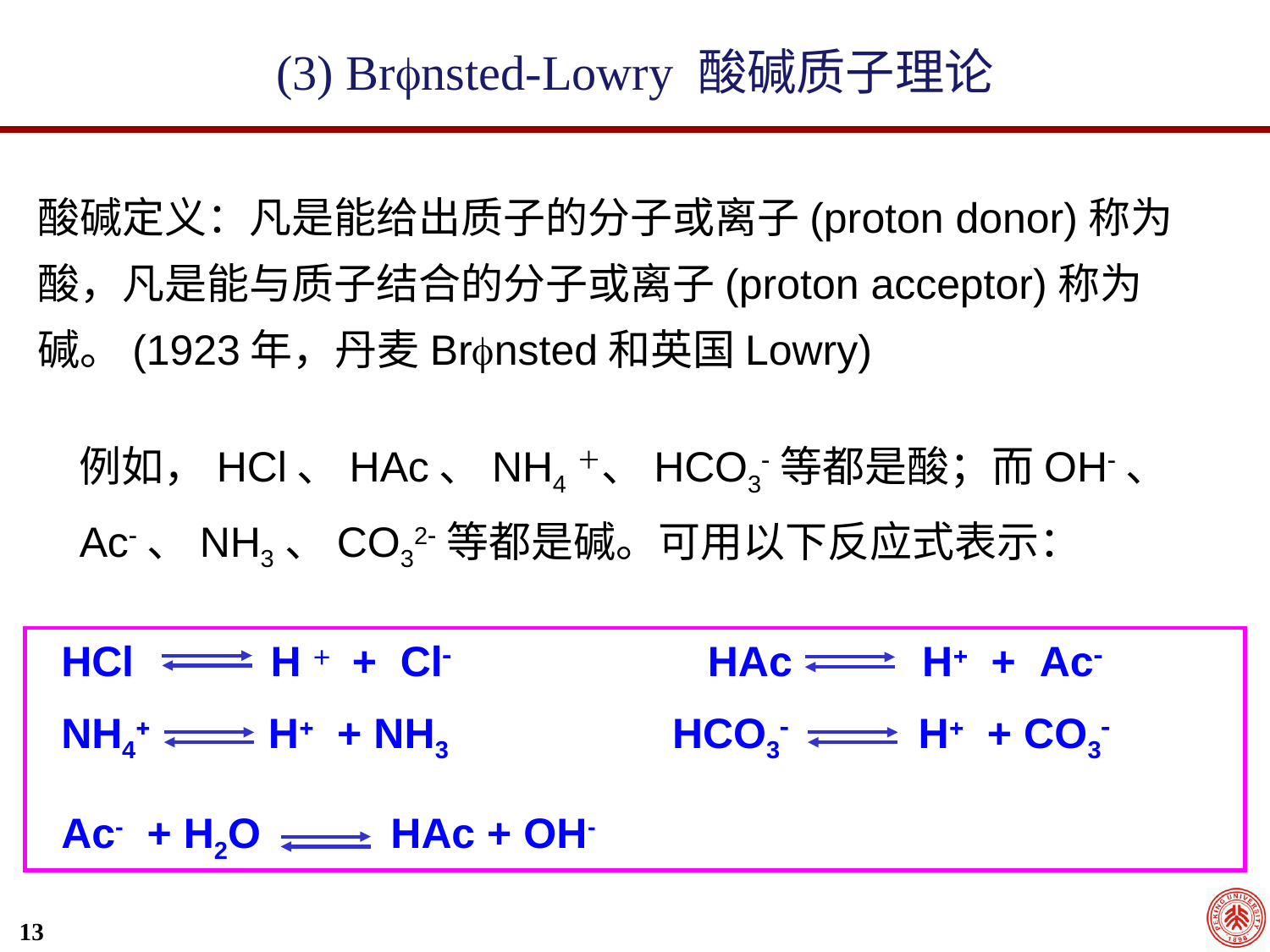

(3) Brφnsted-Lowry 酸碱质子理论

酸碱定义：凡是能给出质子的分子或离子(proton donor)称为酸，凡是能与质子结合的分子或离子(proton acceptor)称为碱。(1923年，丹麦Brφnsted和英国Lowry)
例如，HCl、HAc、NH4＋、HCO3−等都是酸；而OH−、Ac−、NH3、CO32−等都是碱。可用以下反应式表示：
  HCl 	         H＋ +  Cl−      	    	   HAc           H+  +  Ac−
  NH4+          H+  + NH3       		HCO3−           H+  + CO3−
  Ac-  + H2O           HAc + OH-
13